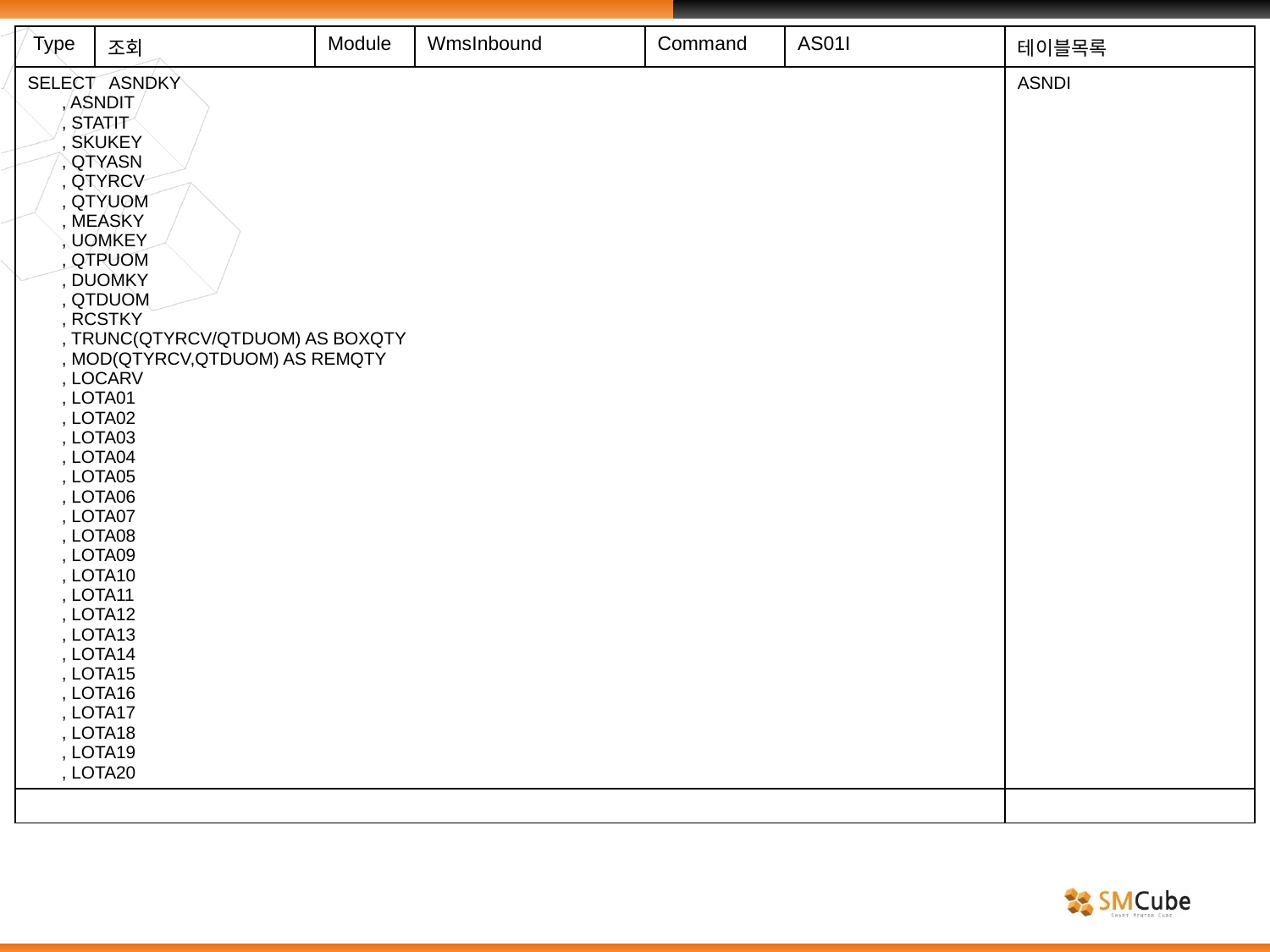

| Type | 조회 | Module | WmsInbound | Command | AS01I | 테이블목록 |
| --- | --- | --- | --- | --- | --- | --- |
| SELECT ASNDKY , ASNDIT , STATIT , SKUKEY , QTYASN , QTYRCV , QTYUOM , MEASKY , UOMKEY , QTPUOM , DUOMKY , QTDUOM , RCSTKY , TRUNC(QTYRCV/QTDUOM) AS BOXQTY , MOD(QTYRCV,QTDUOM) AS REMQTY , LOCARV , LOTA01 , LOTA02 , LOTA03 , LOTA04 , LOTA05 , LOTA06 , LOTA07 , LOTA08 , LOTA09 , LOTA10 , LOTA11 , LOTA12 , LOTA13 , LOTA14 , LOTA15 , LOTA16 , LOTA17 , LOTA18 , LOTA19 , LOTA20 |  |  |  |  |  | ASNDI |
|  |  |  |  |  |  |  |